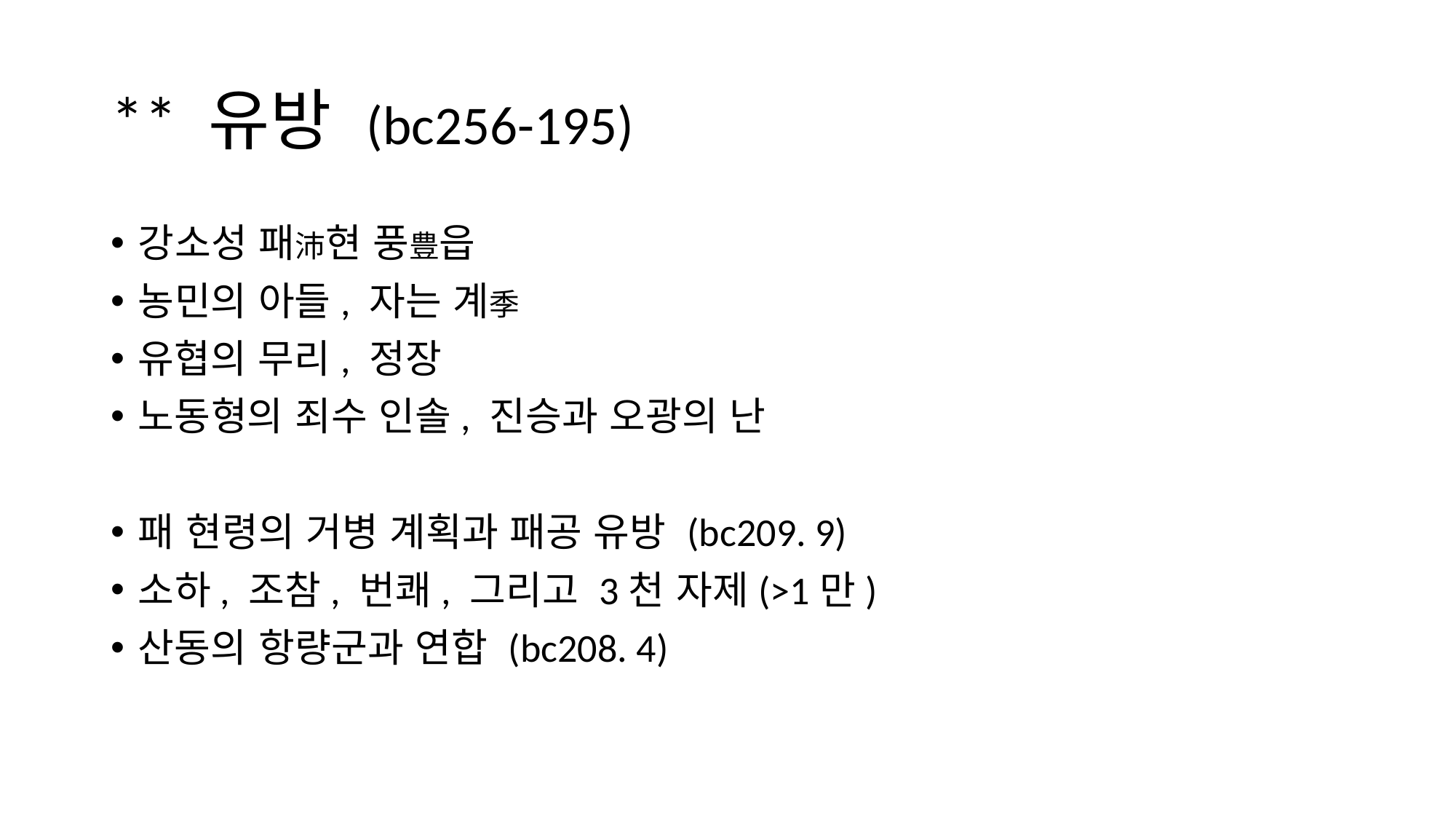

# ** 유방 (bc256-195)
강소성 패沛현 풍豊읍
농민의 아들, 자는 계季
유협의 무리, 정장
노동형의 죄수 인솔, 진승과 오광의 난

패 현령의 거병 계획과 패공 유방 (bc209. 9)
소하, 조참, 번쾌, 그리고 3천 자제(>1만)
산동의 항량군과 연합 (bc208. 4)